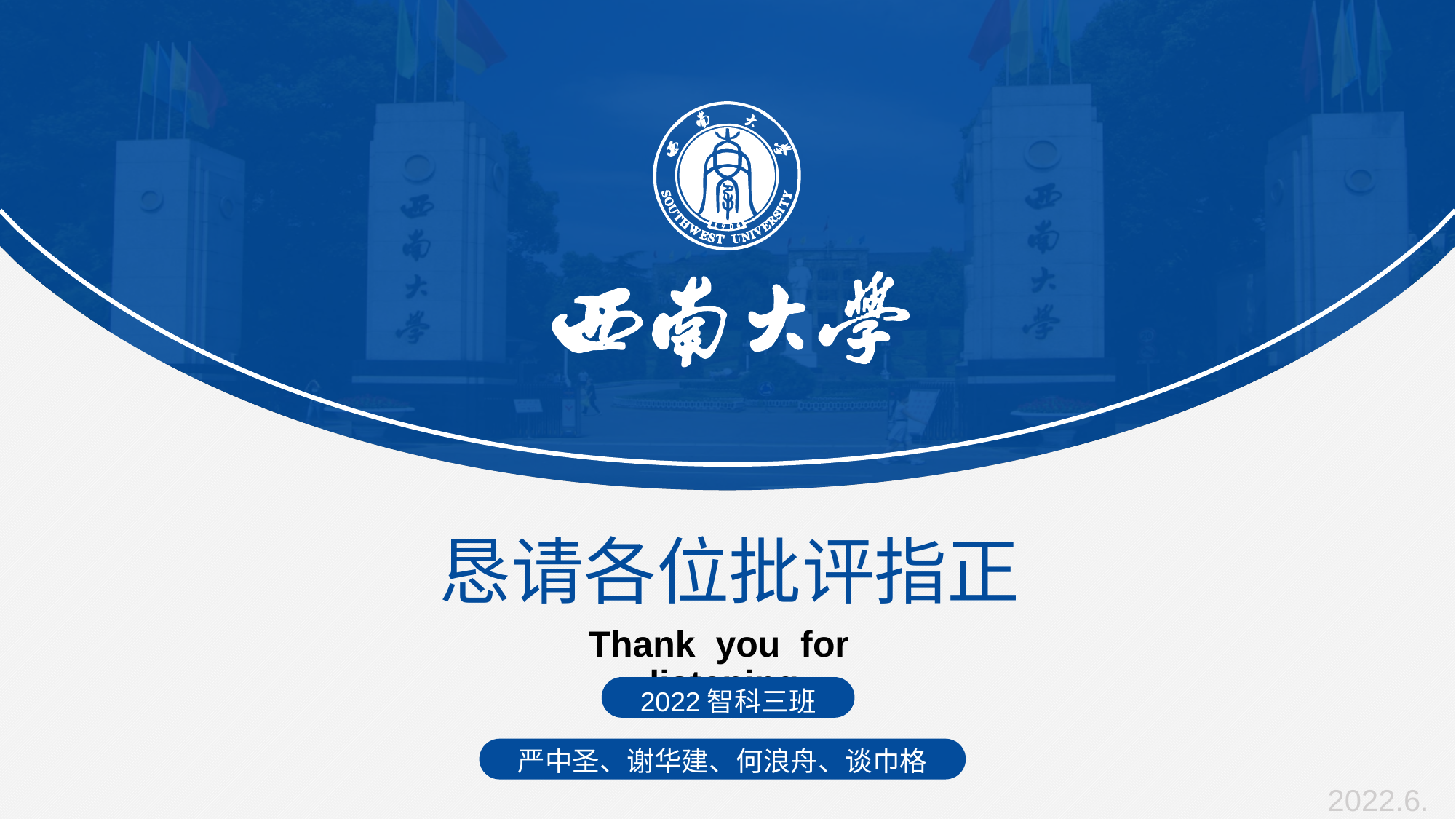

恳请各位批评指正
Thank  you  for  listening

2022智科三班

严中圣、谢华建、何浪舟、谈巾格
2022.6.9